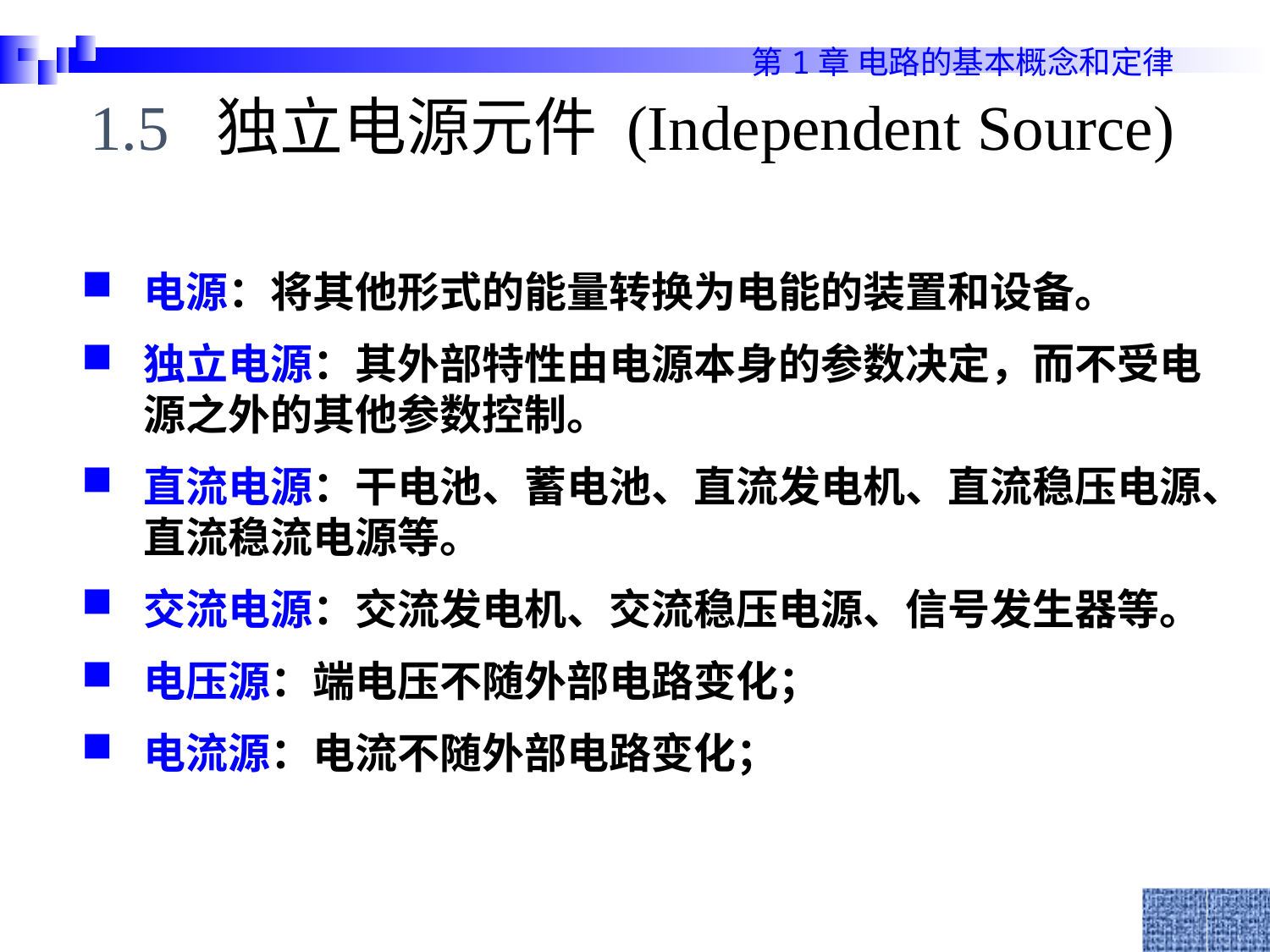

1.5  独立电源元件 (Independent Source)
电源：将其他形式的能量转换为电能的装置和设备。
独立电源：其外部特性由电源本身的参数决定，而不受电源之外的其他参数控制。
直流电源：干电池、蓄电池、直流发电机、直流稳压电源、直流稳流电源等。
交流电源：交流发电机、交流稳压电源、信号发生器等。
电压源：端电压不随外部电路变化；
电流源：电流不随外部电路变化；